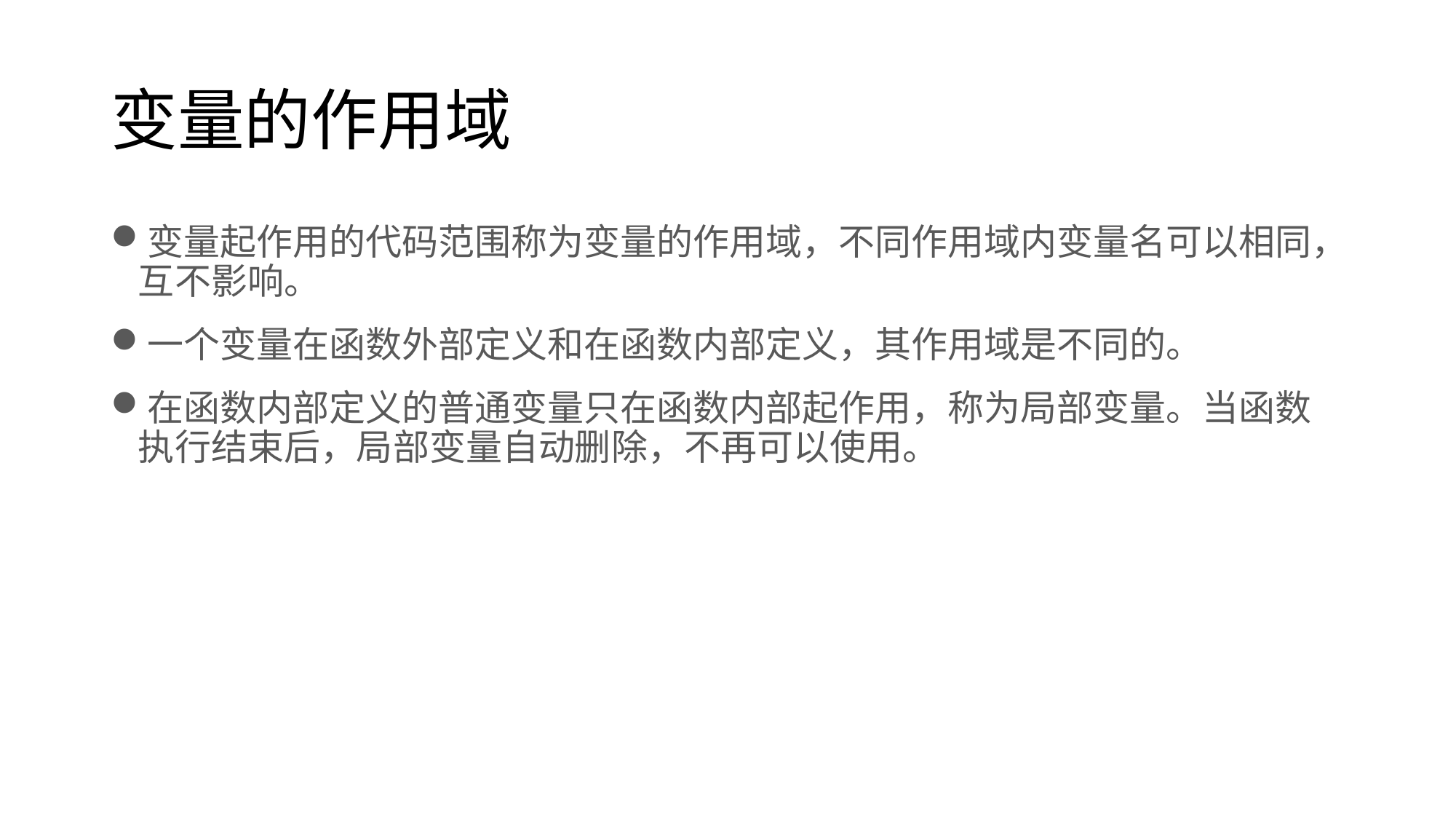

# 变量的作用域
变量起作用的代码范围称为变量的作用域，不同作用域内变量名可以相同，互不影响。
一个变量在函数外部定义和在函数内部定义，其作用域是不同的。
在函数内部定义的普通变量只在函数内部起作用，称为局部变量。当函数执行结束后，局部变量自动删除，不再可以使用。